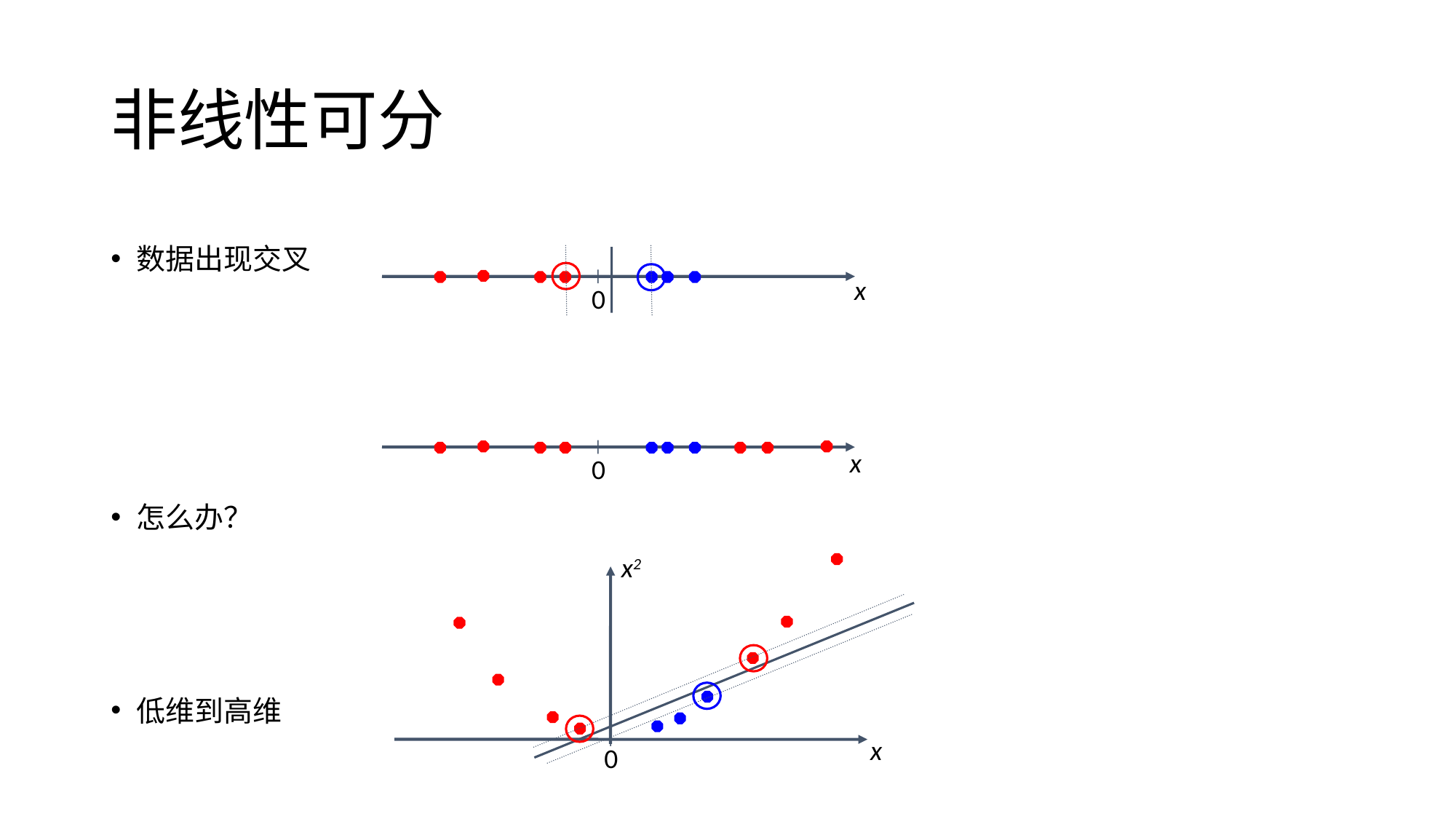

# 非线性可分
数据出现交叉

怎么办？

低维到高维

x

0

x

0
x2

x

0